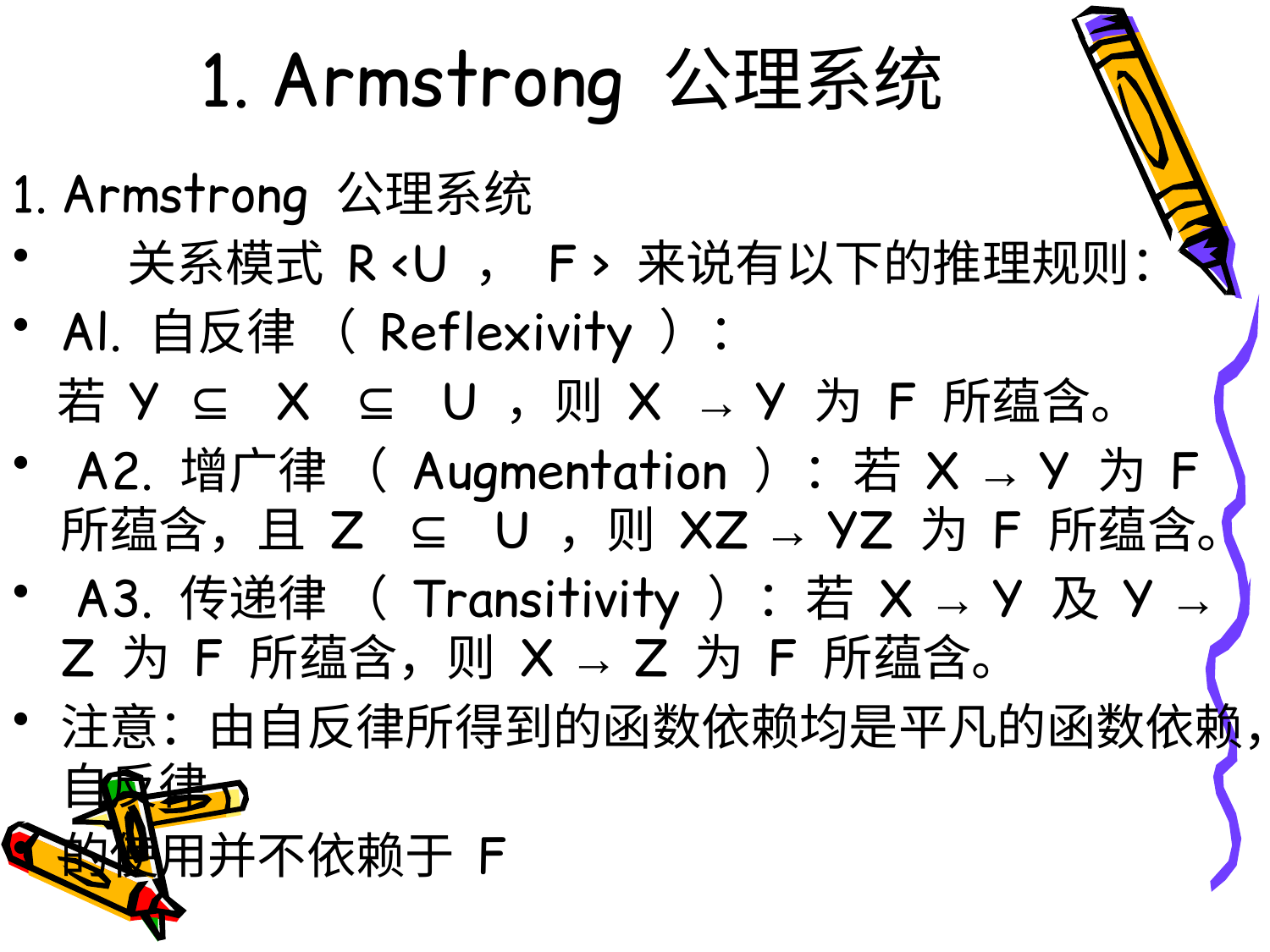

# 1. Armstrong 公理系统
1. Armstrong 公理系统
     关系模式 R <U ， F > 来说有以下的推理规则：
Al. 自反律 （ Reflexivity ）：
   若 Y  ⊆   X   ⊆   U ，则 X  → Y 为 F 所蕴含。
 A2. 增广律 （ Augmentation ）：若 X → Y 为 F 所蕴含，且 Z   ⊆   U ，则 XZ → YZ 为 F 所蕴含。
 A3. 传递律 （ Transitivity ）：若 X → Y 及 Y → Z 为 F 所蕴含，则 X → Z 为 F 所蕴含。
注意：由自反律所得到的函数依赖均是平凡的函数依赖，自反律
的使用并不依赖于 F